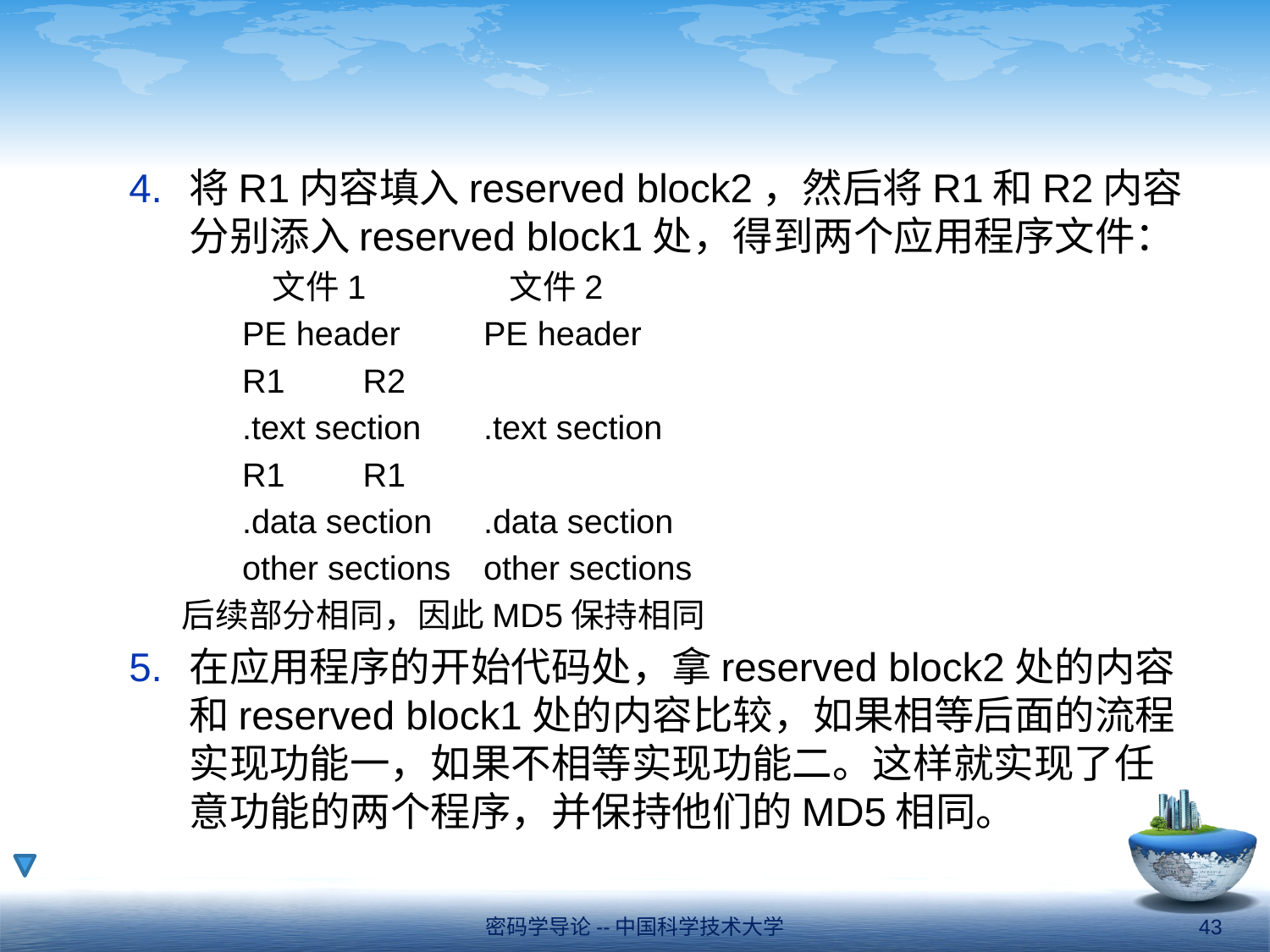

#
将R1内容填入reserved block2，然后将R1和R2内容分别添入reserved block1处，得到两个应用程序文件：
	   文件1			  文件2
	PE header			PE header
	R1				R2
	.text section		.text section
	R1				R1
	.data section		.data section
	other sections		other sections
后续部分相同，因此MD5保持相同
在应用程序的开始代码处，拿reserved block2处的内容和reserved block1处的内容比较，如果相等后面的流程实现功能一，如果不相等实现功能二。这样就实现了任意功能的两个程序，并保持他们的MD5相同。

密码学导论--中国科学技术大学
43